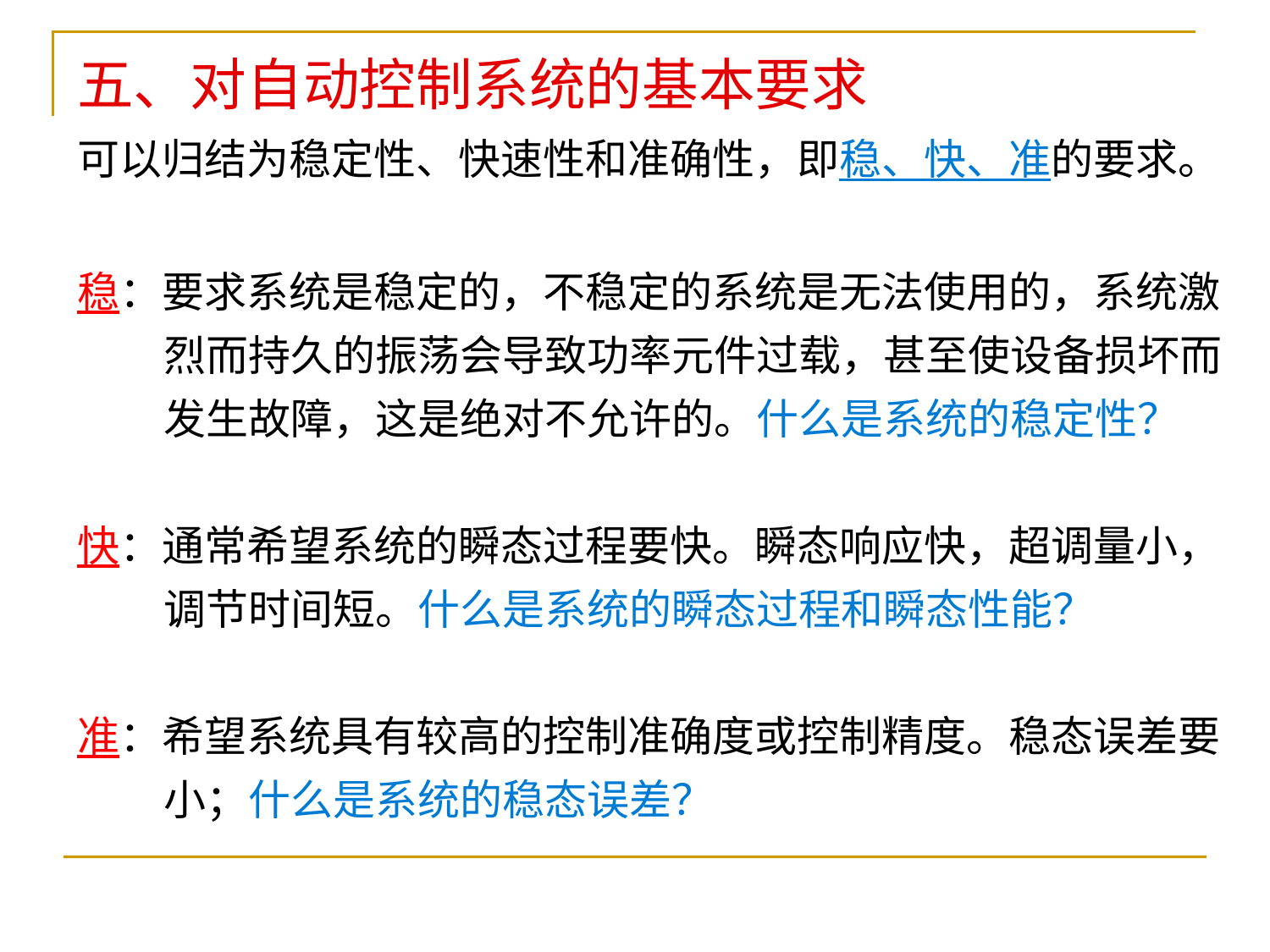

五、对自动控制系统的基本要求
可以归结为稳定性、快速性和准确性，即稳、快、准的要求。
稳：要求系统是稳定的，不稳定的系统是无法使用的，系统激烈而持久的振荡会导致功率元件过载，甚至使设备损坏而发生故障，这是绝对不允许的。什么是系统的稳定性？

快：通常希望系统的瞬态过程要快。瞬态响应快，超调量小，调节时间短。什么是系统的瞬态过程和瞬态性能？

准：希望系统具有较高的控制准确度或控制精度。稳态误差要小；什么是系统的稳态误差？

50